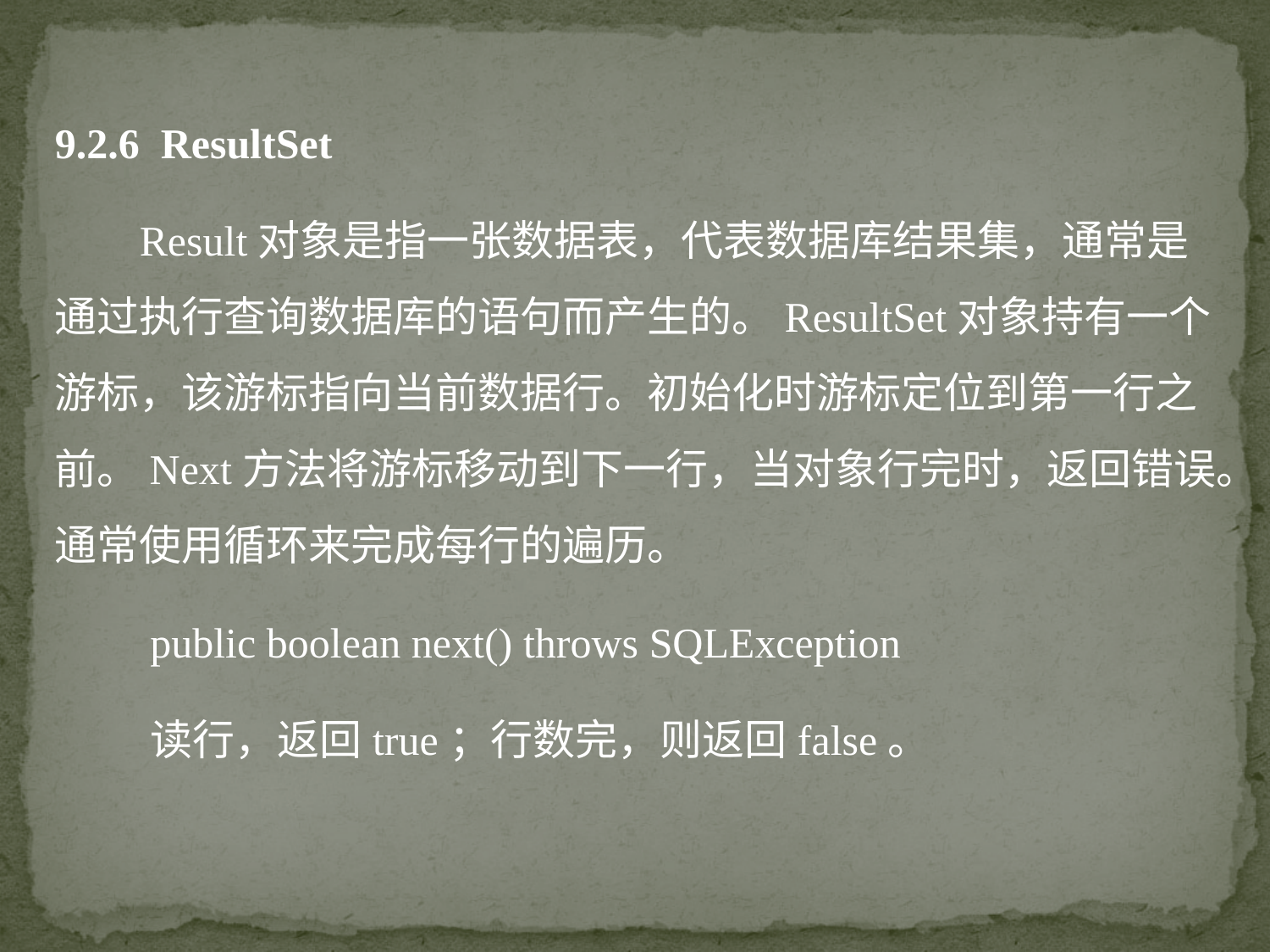

9.2.6  ResultSet
        Result对象是指一张数据表，代表数据库结果集，通常是通过执行查询数据库的语句而产生的。ResultSet对象持有一个游标，该游标指向当前数据行。初始化时游标定位到第一行之前。Next方法将游标移动到下一行，当对象行完时，返回错误。通常使用循环来完成每行的遍历。
         public boolean next() throws SQLException
         读行，返回true；行数完，则返回false。